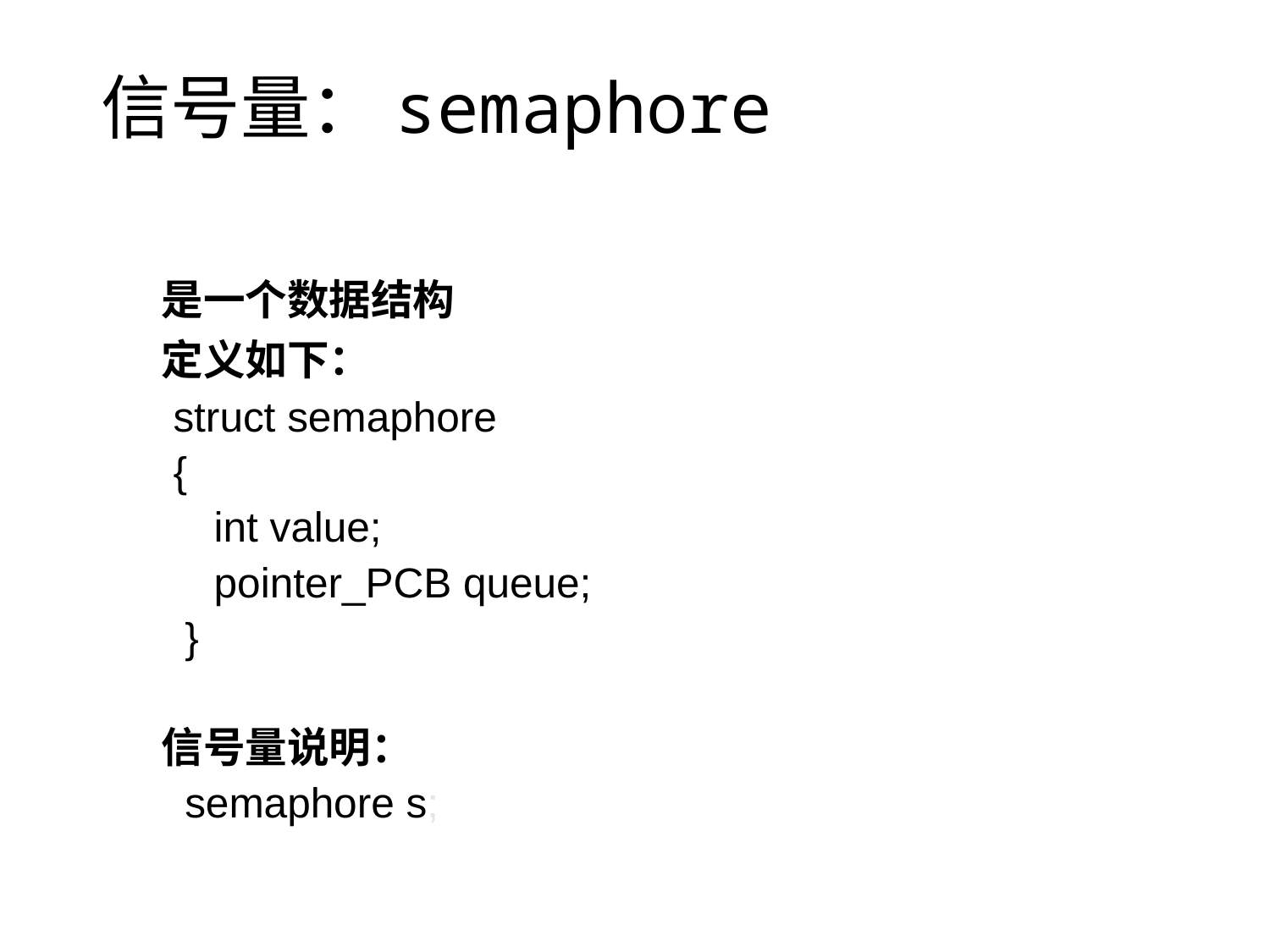

# 信号量：semaphore
是一个数据结构
定义如下：
 struct semaphore
 {
	  int value;
	  pointer_PCB queue;
  }

信号量说明：
  semaphore s;